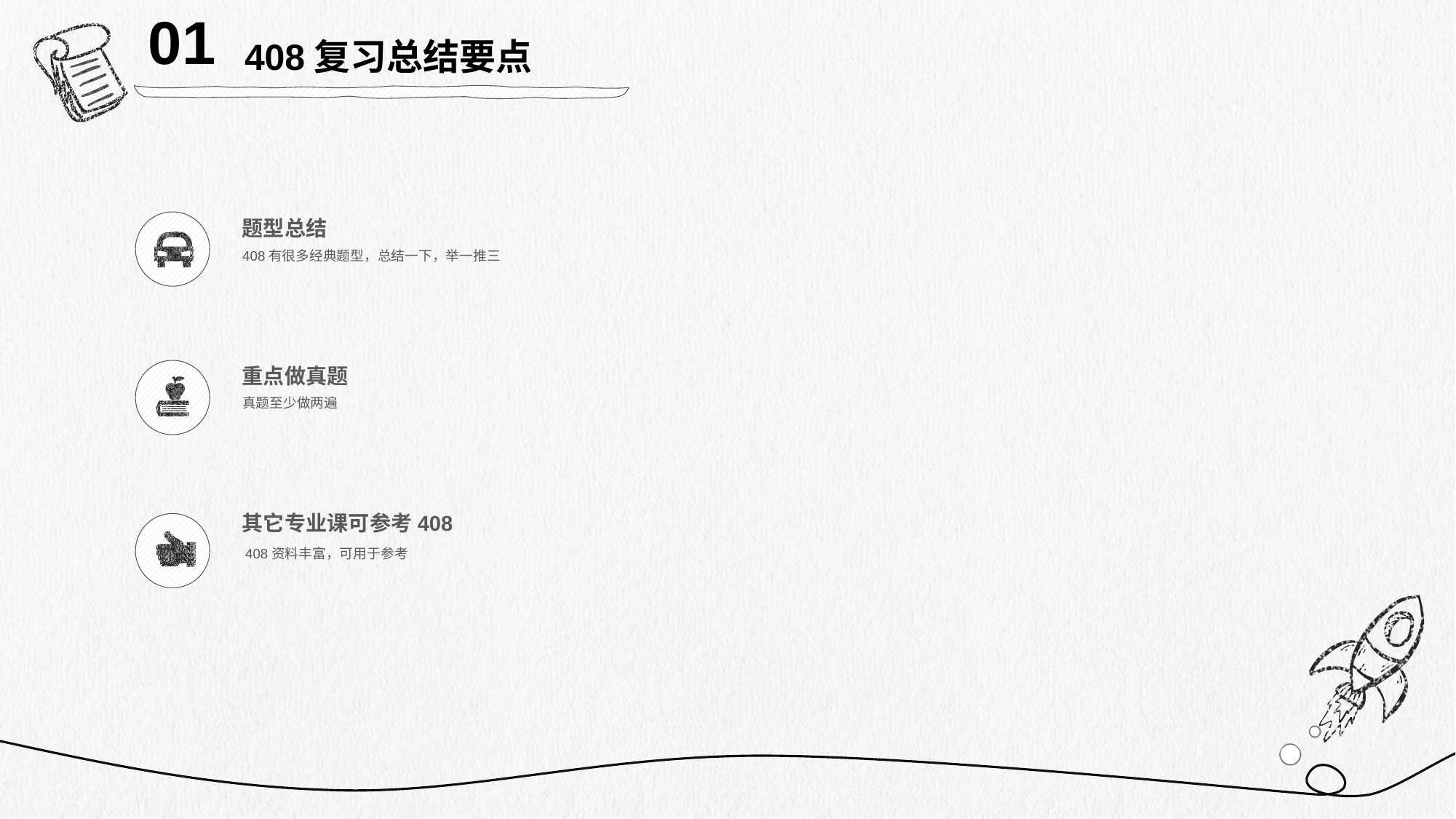

01
408复习总结要点

题型总结
408有很多经典题型，总结一下，举一推三

重点做真题
真题至少做两遍

其它专业课可参考408
408资料丰富，可用于参考